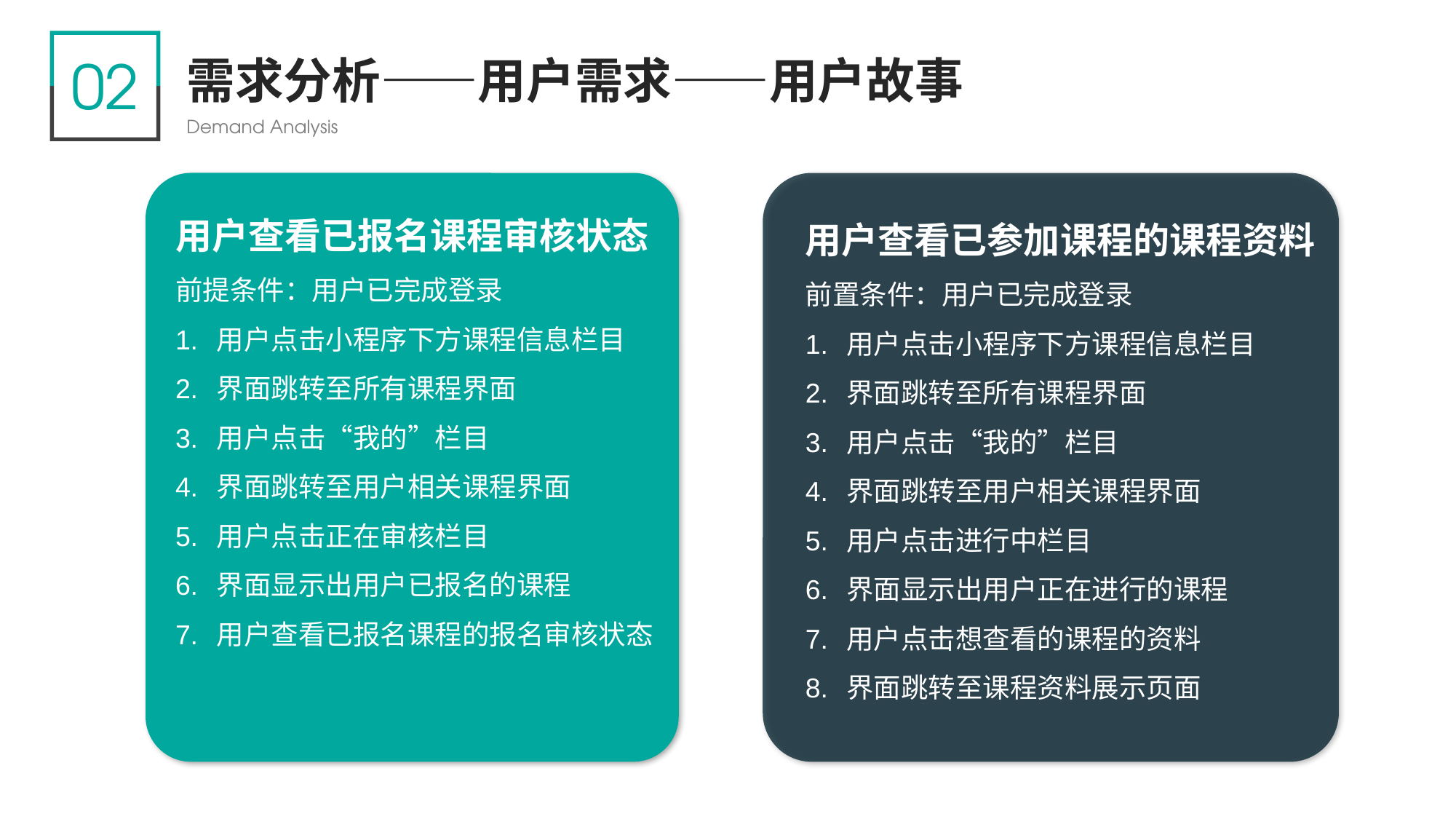

02
需求分析——用户需求——用户故事
Demand Analysis

用户查看已报名课程审核状态
前提条件：用户已完成登录
用户点击小程序下方课程信息栏目
界面跳转至所有课程界面
用户点击“我的”栏目
界面跳转至用户相关课程界面
用户点击正在审核栏目
界面显示出用户已报名的课程
用户查看已报名课程的报名审核状态
用户查看已参加课程的课程资料
前置条件：用户已完成登录
用户点击小程序下方课程信息栏目
界面跳转至所有课程界面
用户点击“我的”栏目
界面跳转至用户相关课程界面
用户点击进行中栏目
界面显示出用户正在进行的课程
用户点击想查看的课程的资料
界面跳转至课程资料展示页面